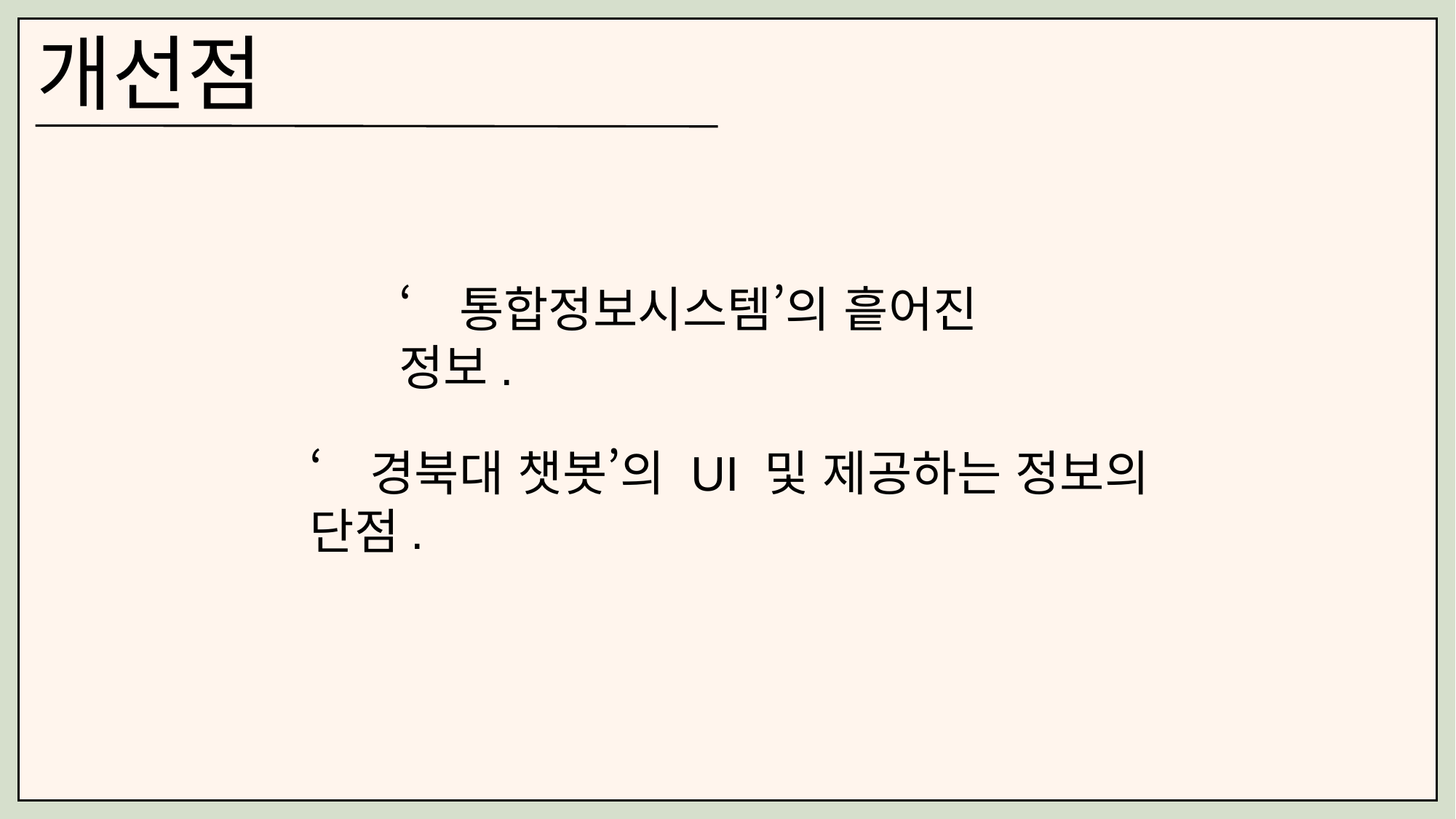

개선점

‘통합정보시스템’의 흩어진 정보.
‘경북대 챗봇’의 UI 및 제공하는 정보의 단점.